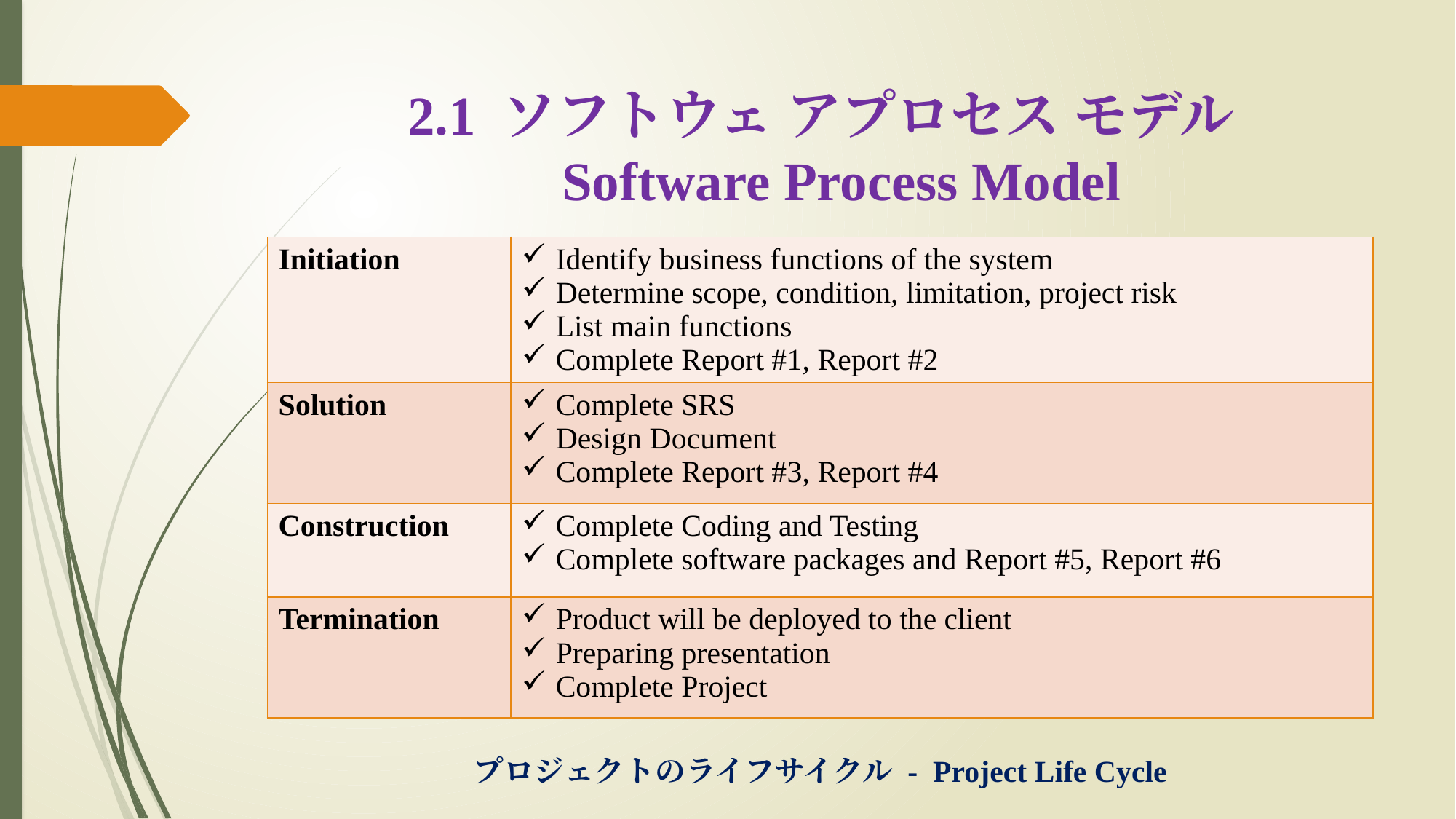

# 2.1 ソフトウェ アプロセス モデル    Software Process Model
| Initiation | Identify business functions of the system Determine scope, condition, limitation, project risk List main functions Complete Report #1, Report #2 |
| --- | --- |
| Solution | Complete SRS Design Document Complete Report #3, Report #4 |
| Construction | Complete Coding and Testing Complete software packages and Report #5, Report #6 |
| Termination | Product will be deployed to the client Preparing presentation Complete Project |

プロジェクトのライフサイクル -  Project Life Cycle